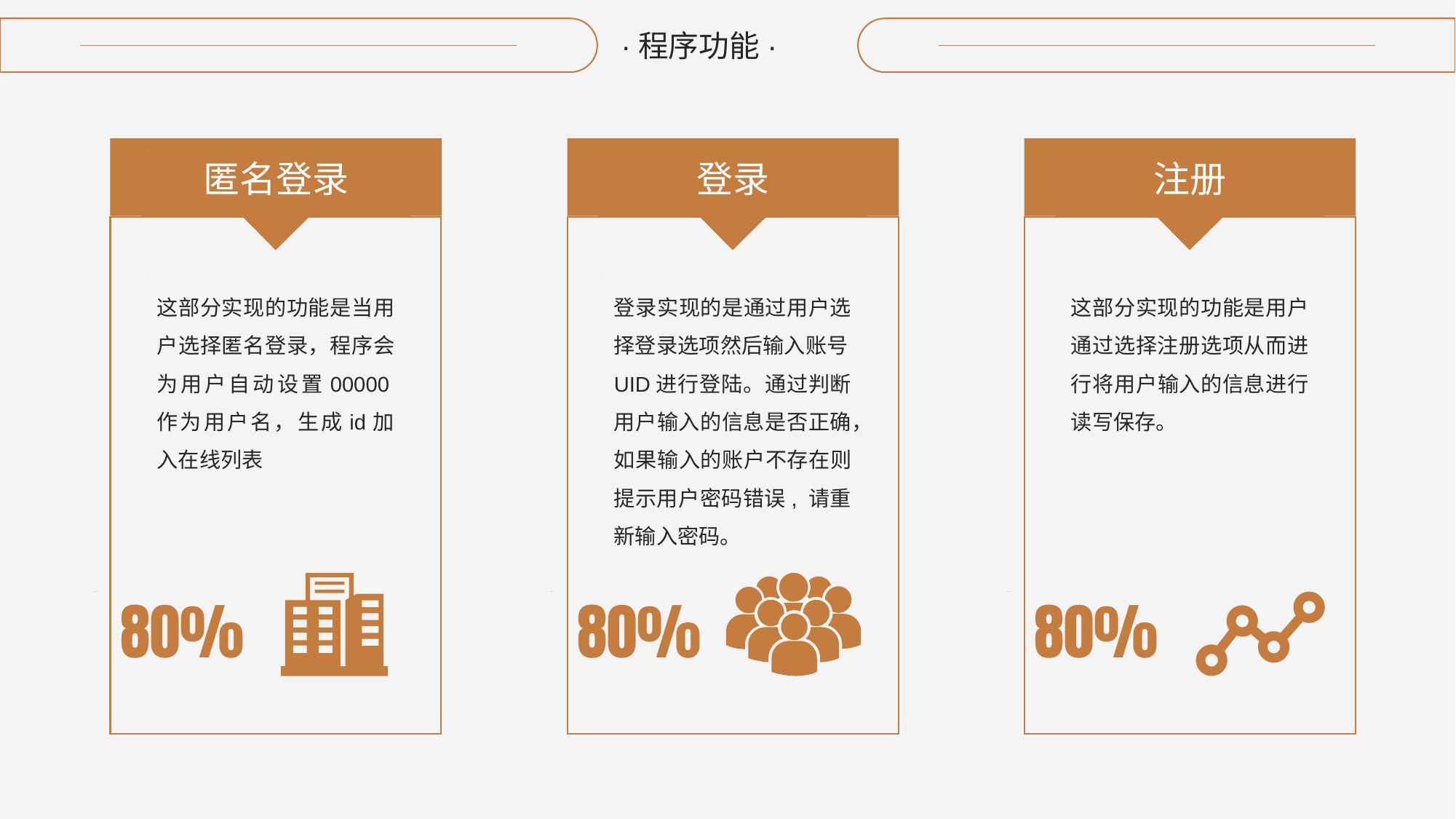

·程序功能·

匿名登录
登录
注册

这部分实现的功能是当用户选择匿名登录，程序会为用户自动设置00000作为用户名，生成id加入在线列表
登录实现的是通过用户选择登录选项然后输入账号UID进行登陆。通过判断用户输入的信息是否正确，如果输入的账户不存在则提示用户密码错误, 请重新输入密码。
这部分实现的功能是用户通过选择注册选项从而进行将用户输入的信息进行读写保存。

80%
80%
80%